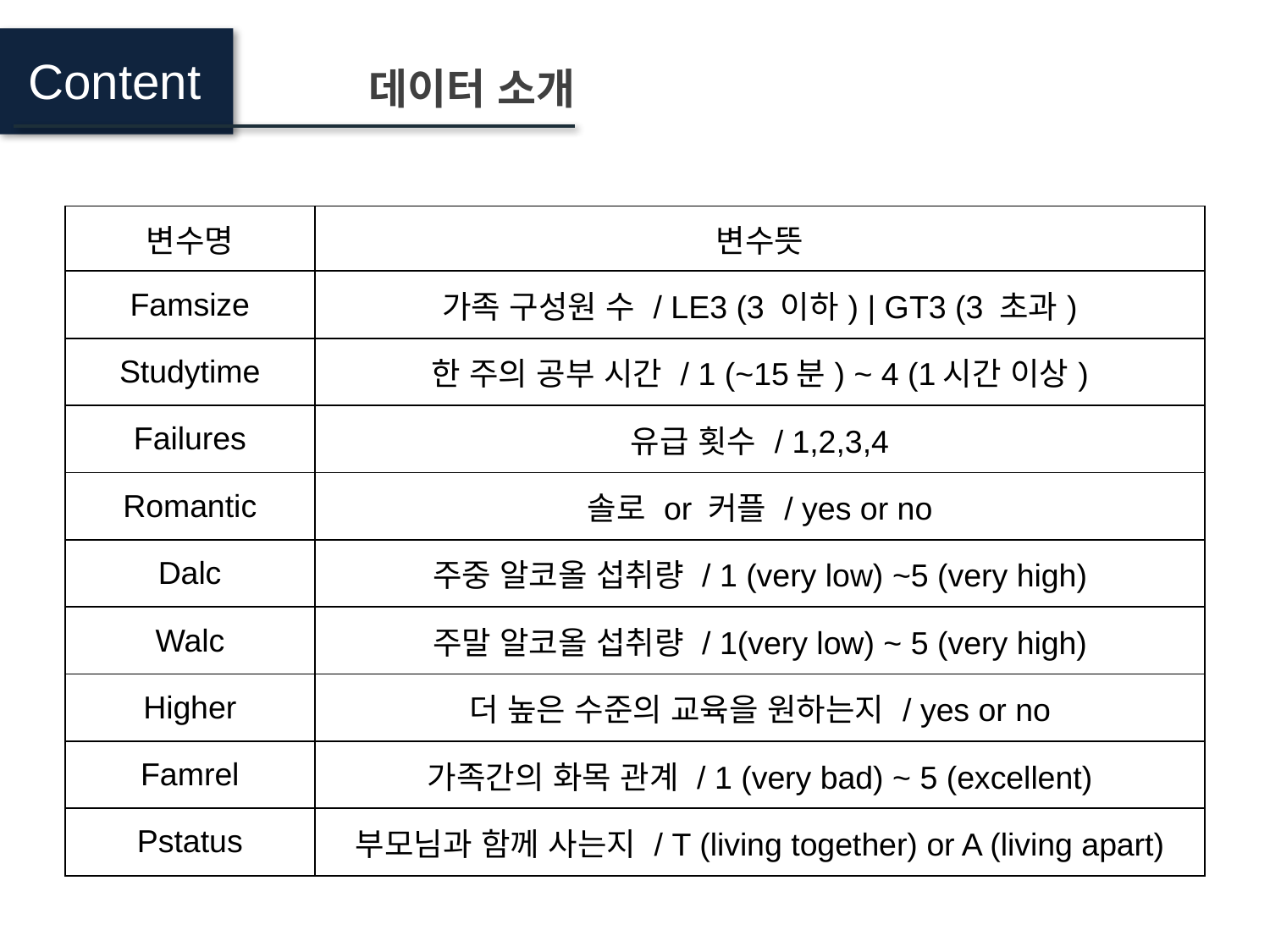

Content
데이터 소개

| 변수명 | 변수뜻 |
| --- | --- |
| Famsize | 가족 구성원 수 / LE3 (3 이하) | GT3 (3 초과) |
| Studytime | 한 주의 공부 시간 / 1 (~15분) ~ 4 (1시간 이상) |
| Failures | 유급 횟수 / 1,2,3,4 |
| Romantic | 솔로 or 커플 / yes or no |
| Dalc | 주중 알코올 섭취량 / 1 (very low) ~5 (very high) |
| Walc | 주말 알코올 섭취량 / 1(very low) ~ 5 (very high) |
| Higher | 더 높은 수준의 교육을 원하는지 / yes or no |
| Famrel | 가족간의 화목 관계 / 1 (very bad) ~ 5 (excellent) |
| Pstatus | 부모님과 함께 사는지 / T (living together) or A (living apart) |